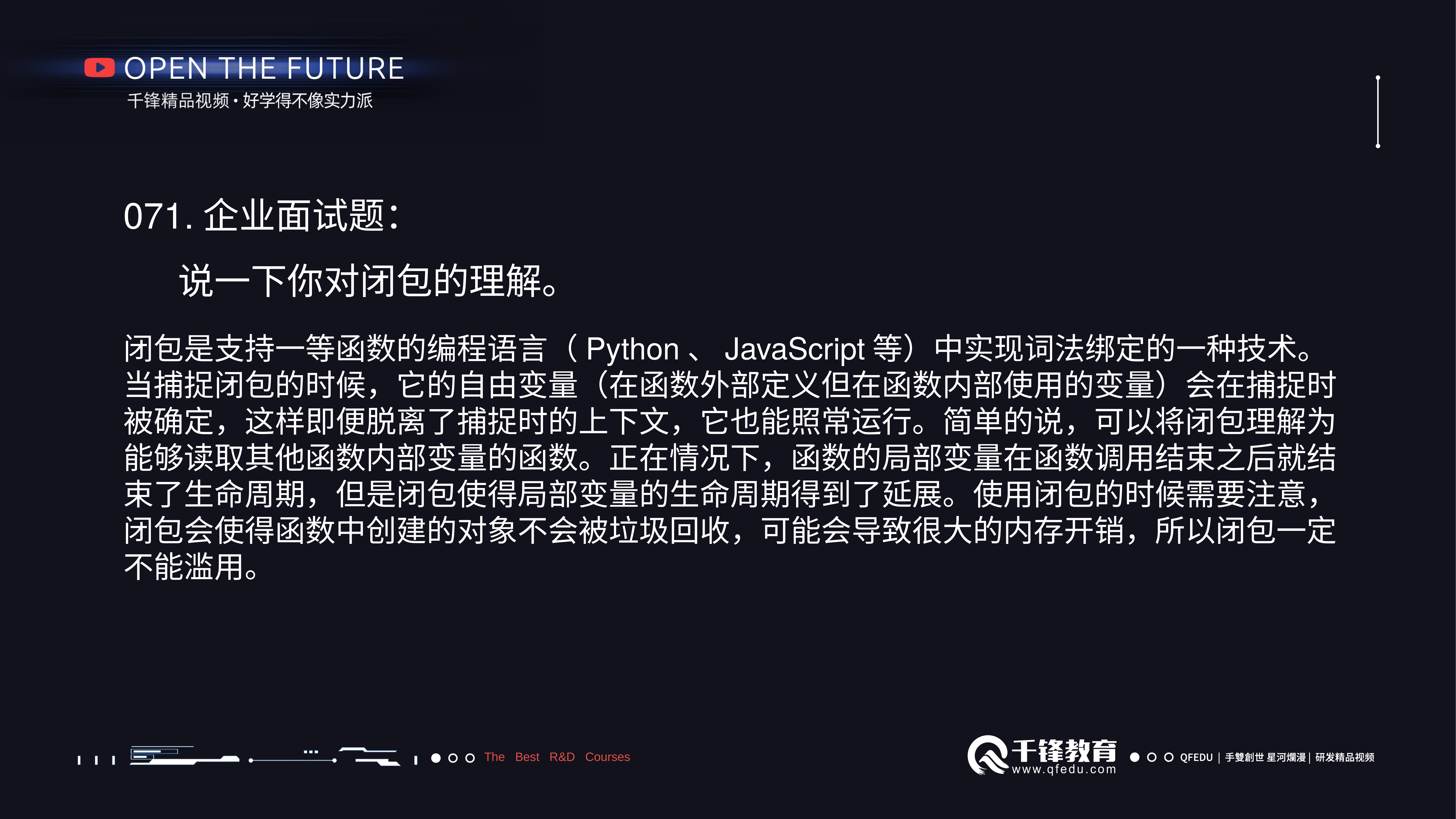

071.企业面试题：
说一下你对闭包的理解。
闭包是支持一等函数的编程语言（Python、JavaScript等）中实现词法绑定的一种技术。当捕捉闭包的时候，它的自由变量（在函数外部定义但在函数内部使用的变量）会在捕捉时被确定，这样即便脱离了捕捉时的上下文，它也能照常运行。简单的说，可以将闭包理解为能够读取其他函数内部变量的函数。正在情况下，函数的局部变量在函数调用结束之后就结束了生命周期，但是闭包使得局部变量的生命周期得到了延展。使用闭包的时候需要注意，闭包会使得函数中创建的对象不会被垃圾回收，可能会导致很大的内存开销，所以闭包一定不能滥用。